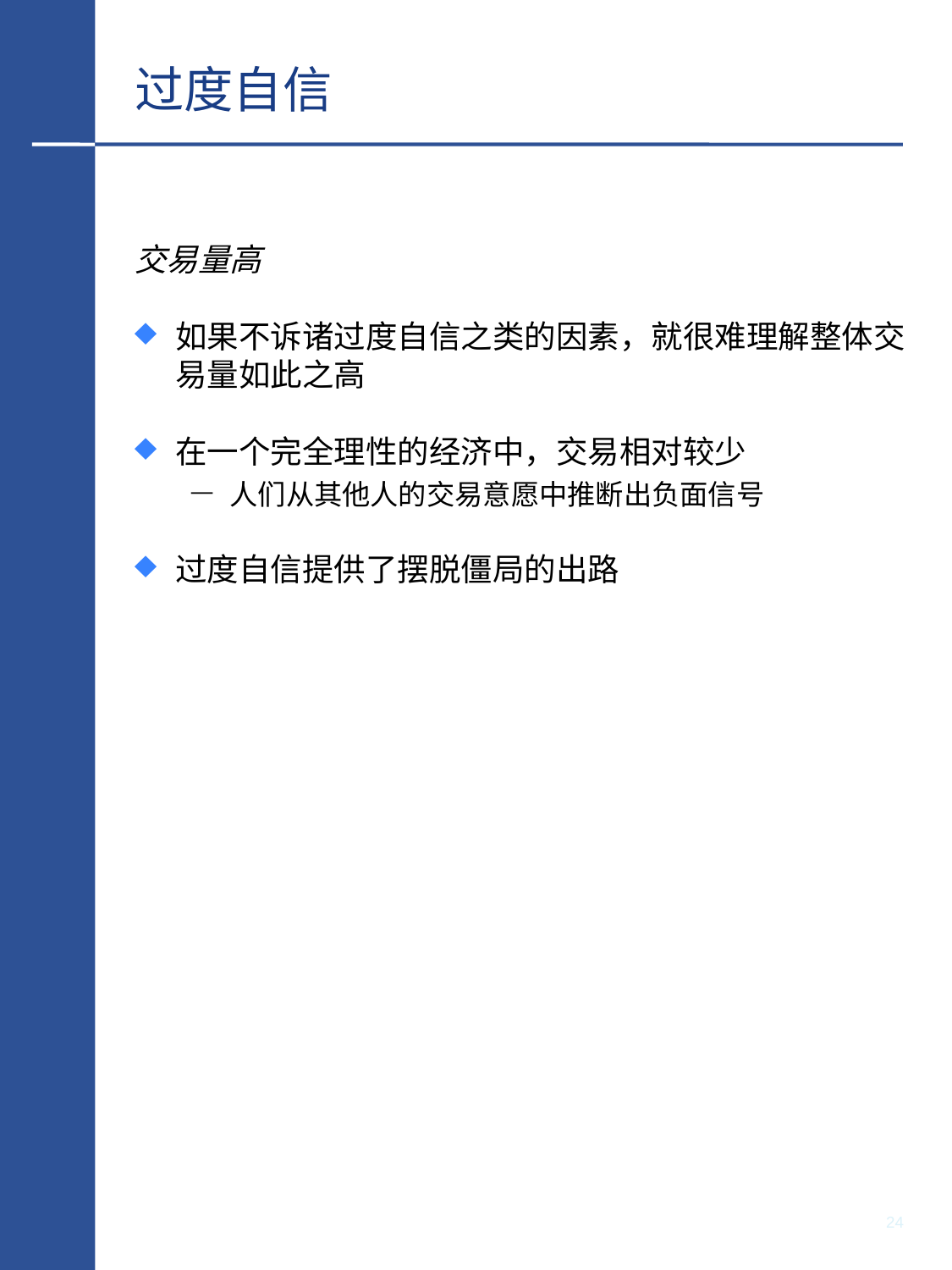

# 过度自信
交易量高
如果不诉诸过度自信之类的因素，就很难理解整体交易量如此之高
在一个完全理性的经济中，交易相对较少
人们从其他人的交易意愿中推断出负面信号
过度自信提供了摆脱僵局的出路

24